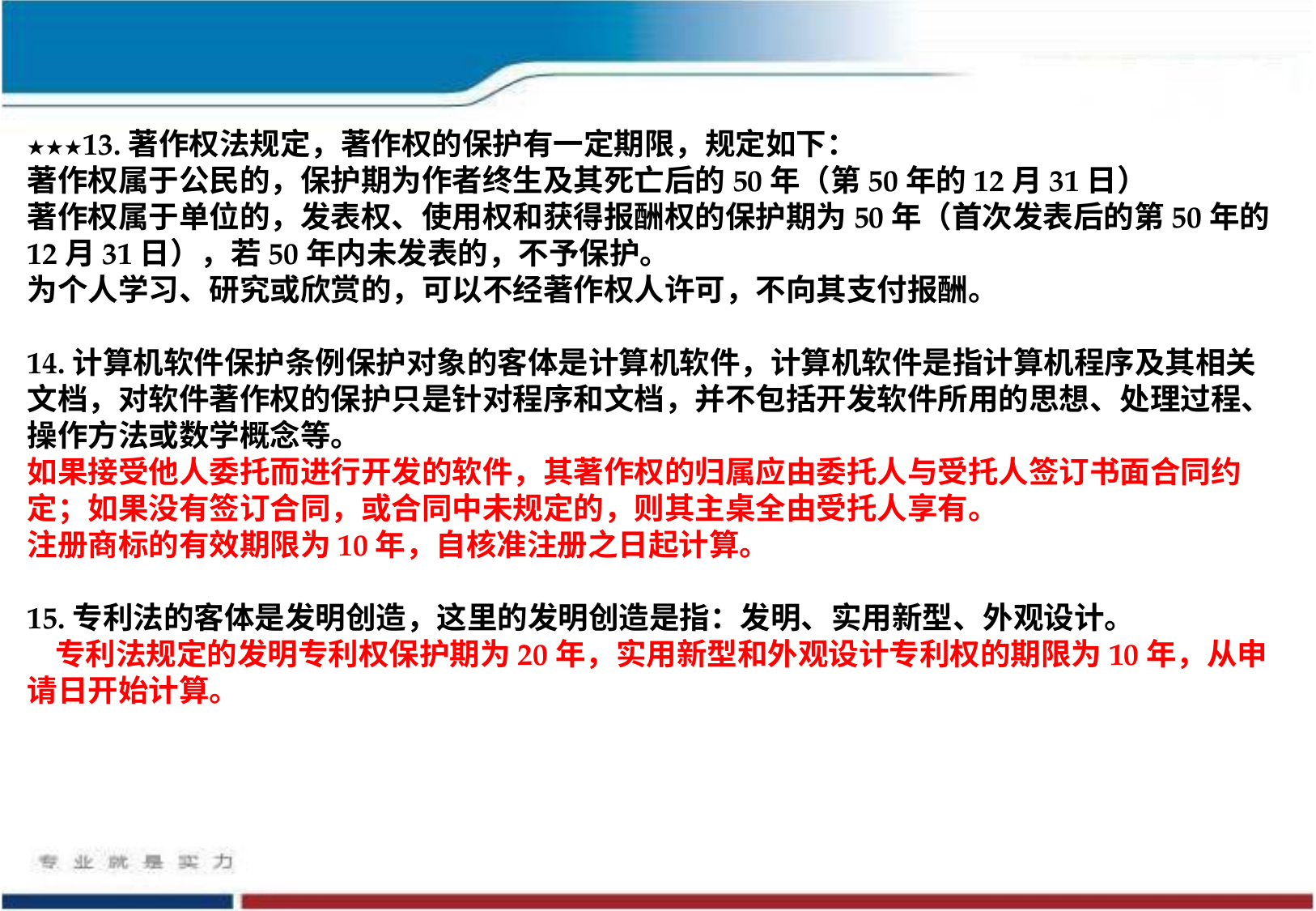

★★★13.著作权法规定，著作权的保护有一定期限，规定如下：
著作权属于公民的，保护期为作者终生及其死亡后的50年（第50年的12月31日）
著作权属于单位的，发表权、使用权和获得报酬权的保护期为50年（首次发表后的第50年的12月31日），若50年内未发表的，不予保护。
为个人学习、研究或欣赏的，可以不经著作权人许可，不向其支付报酬。

14.计算机软件保护条例保护对象的客体是计算机软件，计算机软件是指计算机程序及其相关文档，对软件著作权的保护只是针对程序和文档，并不包括开发软件所用的思想、处理过程、操作方法或数学概念等。
如果接受他人委托而进行开发的软件，其著作权的归属应由委托人与受托人签订书面合同约定；如果没有签订合同，或合同中未规定的，则其主桌全由受托人享有。
注册商标的有效期限为10年，自核准注册之日起计算。

15.专利法的客体是发明创造，这里的发明创造是指：发明、实用新型、外观设计。
   专利法规定的发明专利权保护期为20年，实用新型和外观设计专利权的期限为10年，从申请日开始计算。